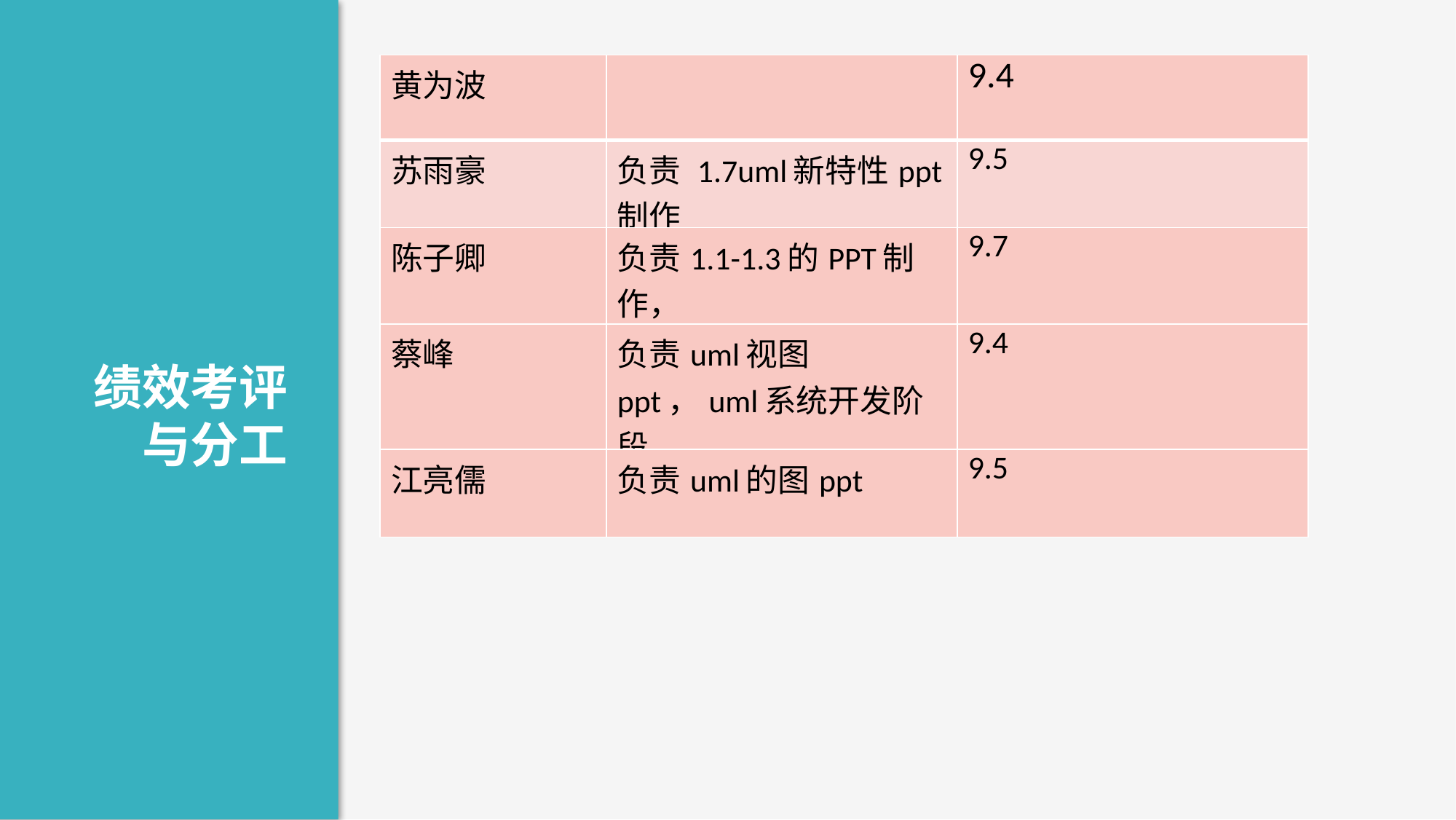

| 黄为波 |  | 9.4 |
| --- | --- | --- |
| 苏雨豪 | 负责 1.7uml新特性ppt制作 | 9.5 |
| 陈子卿 | 负责1.1-1.3的PPT制作， 1.4 uml结构ppt的制作 | 9.7 |
| 蔡峰 | 负责uml视图ppt，uml系统开发阶段 | 9.4 |
| 江亮儒 | 负责uml的图ppt | 9.5 |
绩效考评与分工